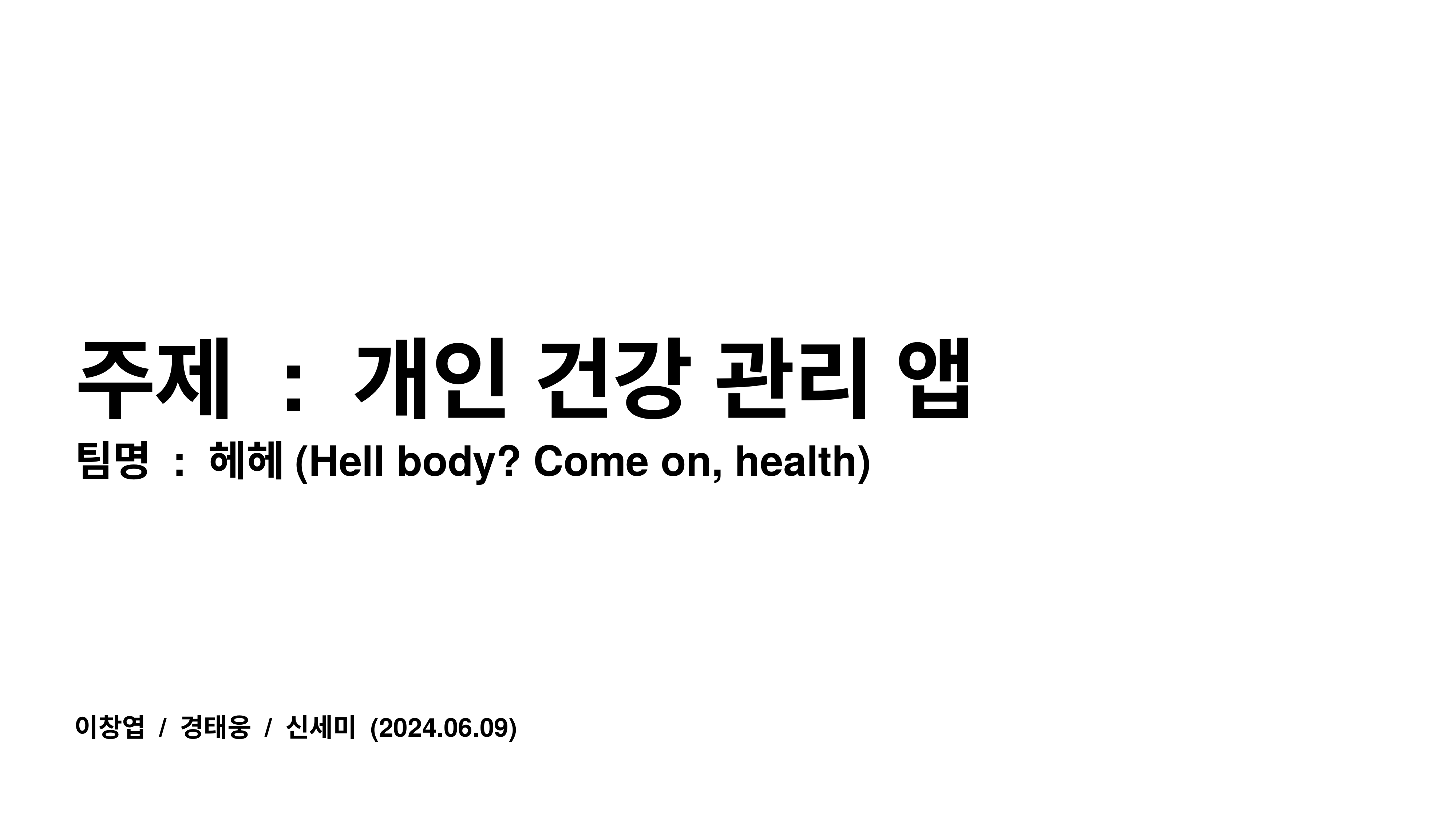

# 주제 : 개인 건강 관리 앱
팀명 : 헤헤(Hell body? Come on, health)
이창엽 / 경태웅 / 신세미 (2024.06.09)